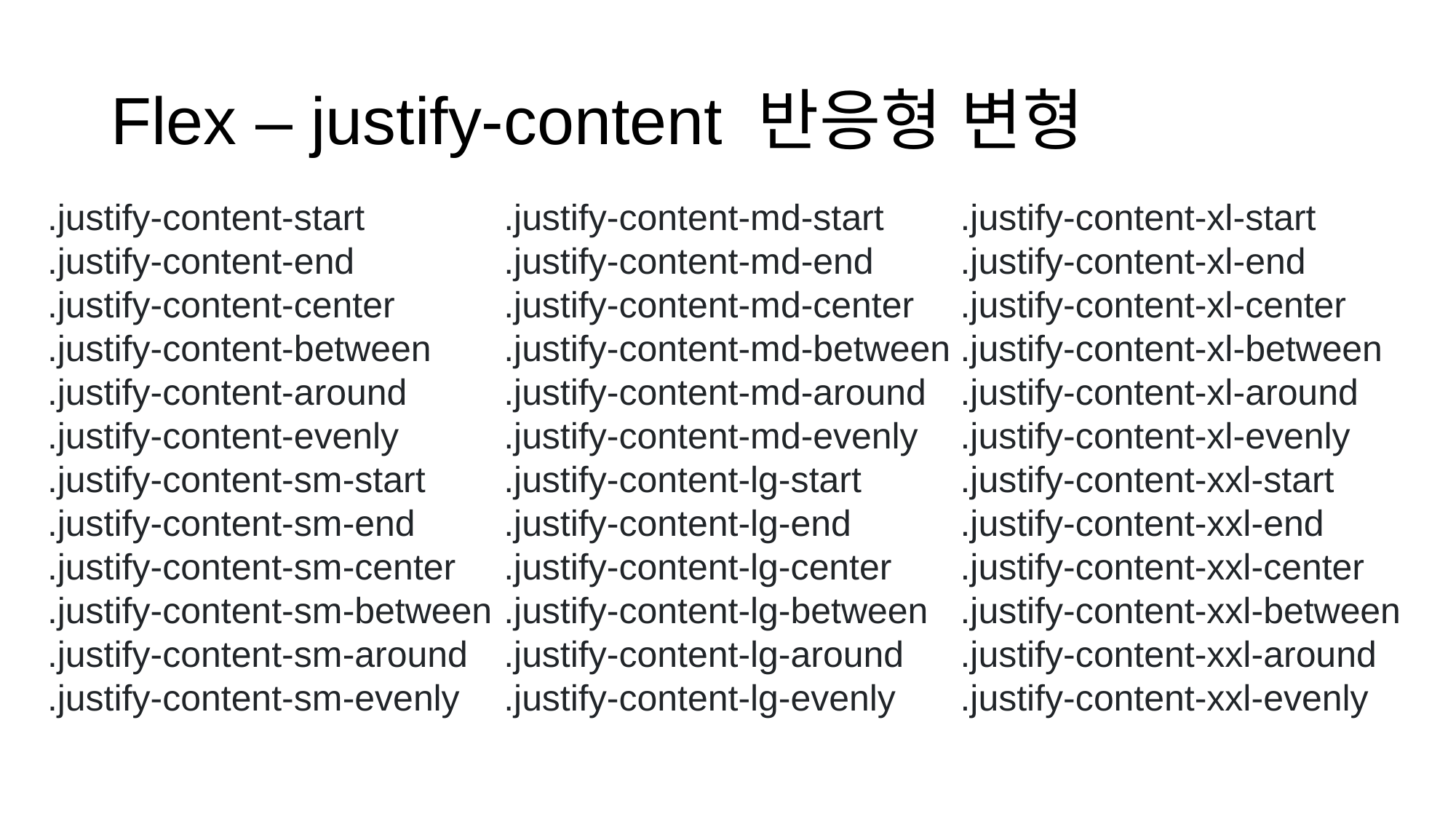

# Flex – justify-content 반응형 변형
.justify-content-start
.justify-content-end
.justify-content-center
.justify-content-between
.justify-content-around
.justify-content-evenly
.justify-content-sm-start
.justify-content-sm-end
.justify-content-sm-center
.justify-content-sm-between
.justify-content-sm-around
.justify-content-sm-evenly
.justify-content-md-start
.justify-content-md-end
.justify-content-md-center
.justify-content-md-between
.justify-content-md-around
.justify-content-md-evenly
.justify-content-lg-start
.justify-content-lg-end
.justify-content-lg-center
.justify-content-lg-between
.justify-content-lg-around
.justify-content-lg-evenly
.justify-content-xl-start
.justify-content-xl-end
.justify-content-xl-center
.justify-content-xl-between
.justify-content-xl-around
.justify-content-xl-evenly
.justify-content-xxl-start
.justify-content-xxl-end
.justify-content-xxl-center
.justify-content-xxl-between
.justify-content-xxl-around
.justify-content-xxl-evenly